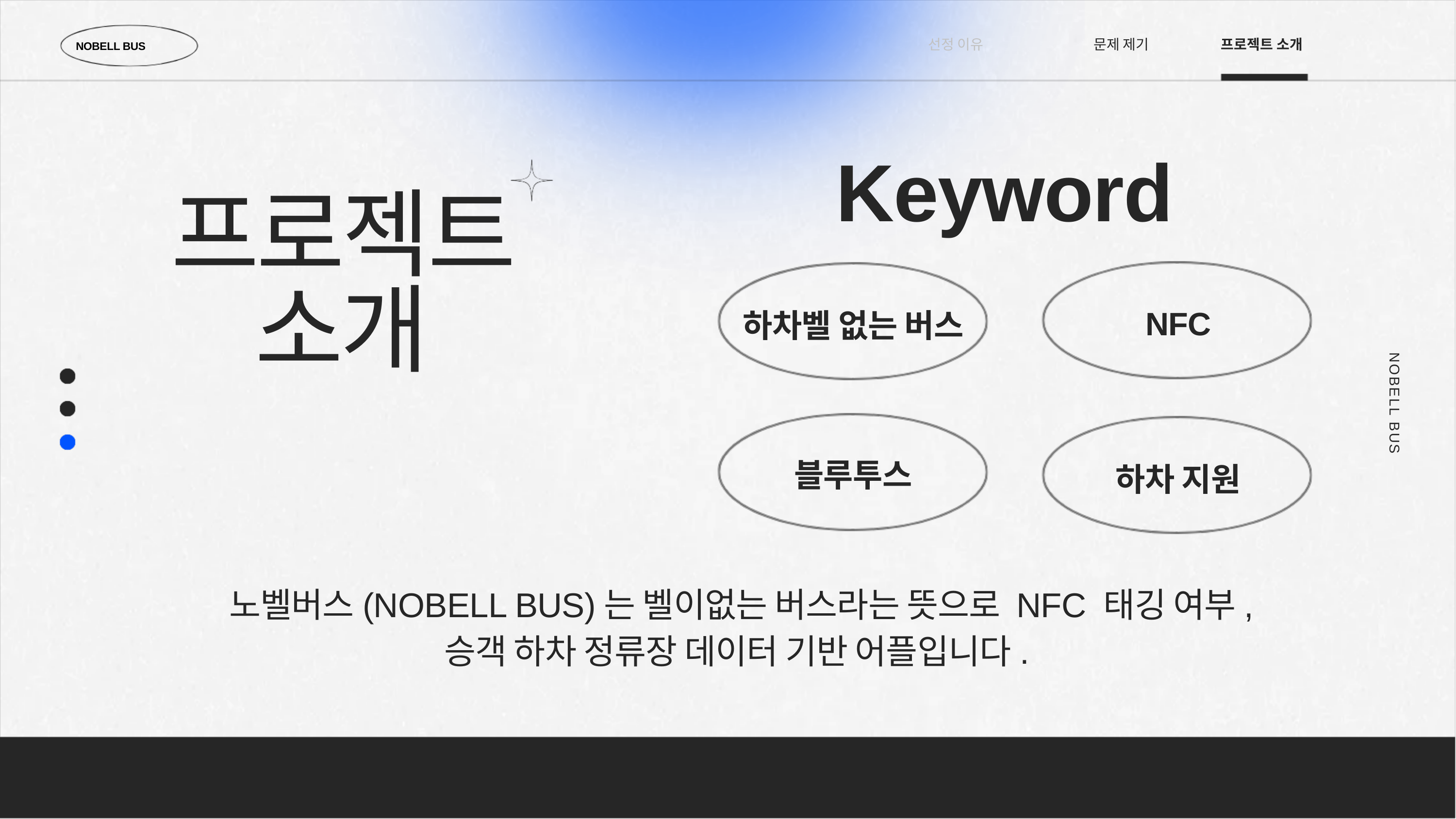

선정 이유

문제 제기

프로젝트 소개

NOBELL BUS

Keyword

프로젝트소개

NFC

하차벨 없는 버스

NOBELL BUS

블루투스

하차 지원

노벨버스(NOBELL BUS)는 벨이없는 버스라는 뜻으로 NFC 태깅 여부, 승객 하차 정류장 데이터 기반 어플입니다.